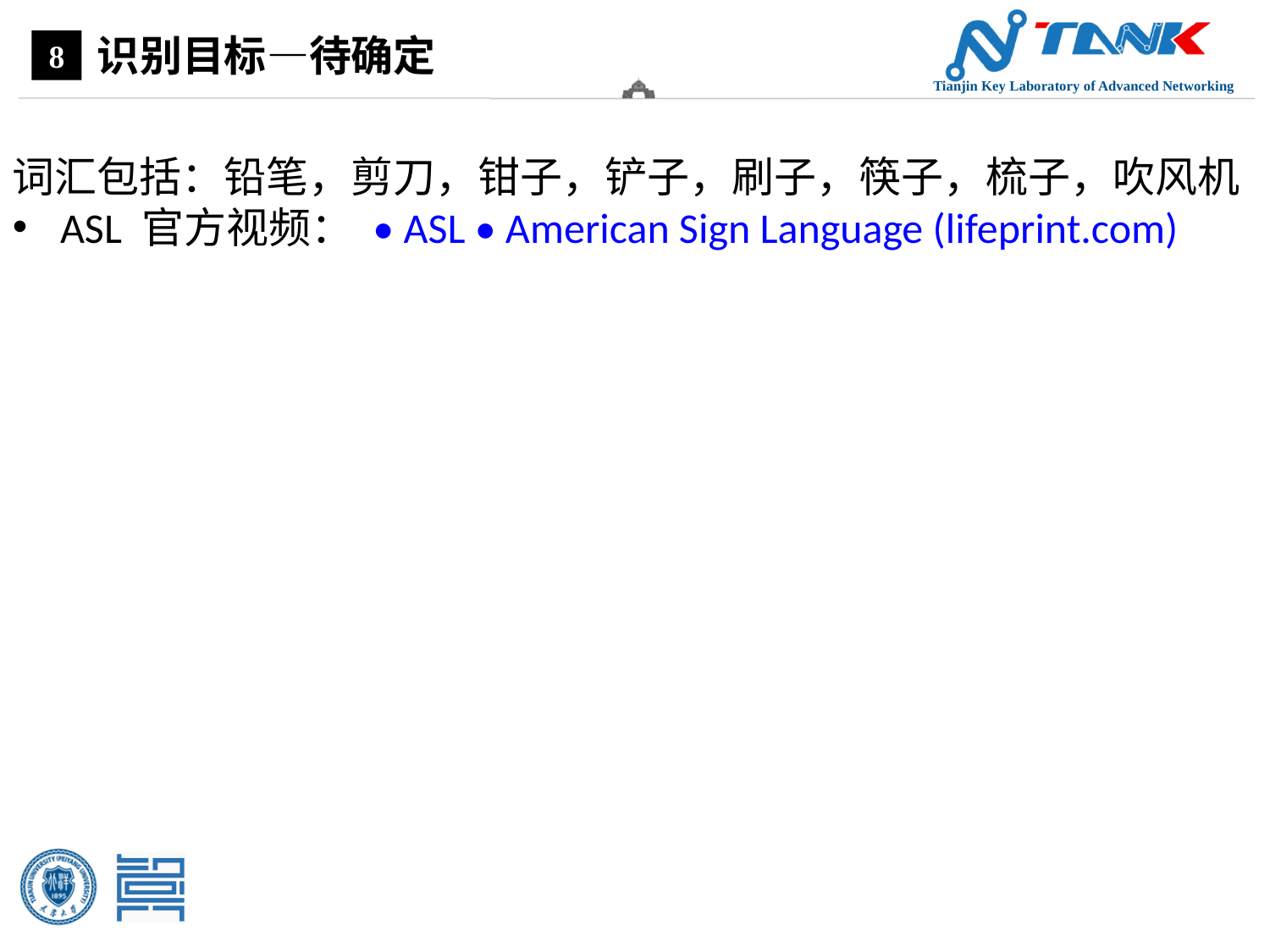

识别目标—待确定
8
词汇包括：铅笔，剪刀，钳子，铲子，刷子，筷子，梳子，吹风机
ASL 官方视频： • ASL • American Sign Language (lifeprint.com)